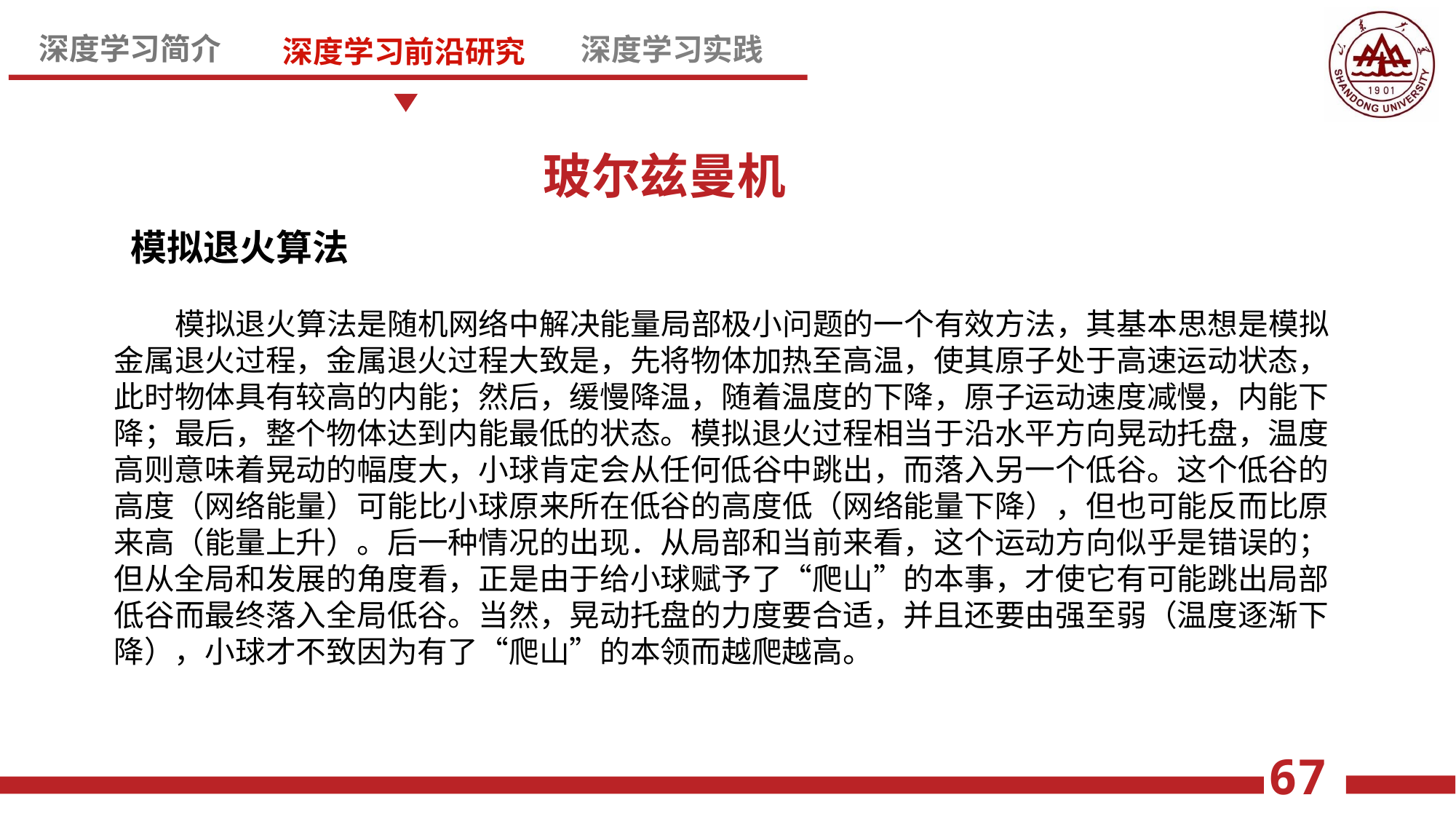

玻尔兹曼机
 模拟退火算法

        模拟退火算法是随机网络中解决能量局部极小问题的一个有效方法，其基本思想是模拟金属退火过程，金属退火过程大致是，先将物体加热至高温，使其原子处于高速运动状态，此时物体具有较高的内能；然后，缓慢降温，随着温度的下降，原子运动速度减慢，内能下降；最后，整个物体达到内能最低的状态。模拟退火过程相当于沿水平方向晃动托盘，温度高则意味着晃动的幅度大，小球肯定会从任何低谷中跳出，而落入另一个低谷。这个低谷的高度（网络能量）可能比小球原来所在低谷的高度低（网络能量下降），但也可能反而比原来高（能量上升）。后一种情况的出现．从局部和当前来看，这个运动方向似乎是错误的；但从全局和发展的角度看，正是由于给小球赋予了“爬山”的本事，才使它有可能跳出局部低谷而最终落入全局低谷。当然，晃动托盘的力度要合适，并且还要由强至弱（温度逐渐下降），小球才不致因为有了“爬山”的本领而越爬越高。